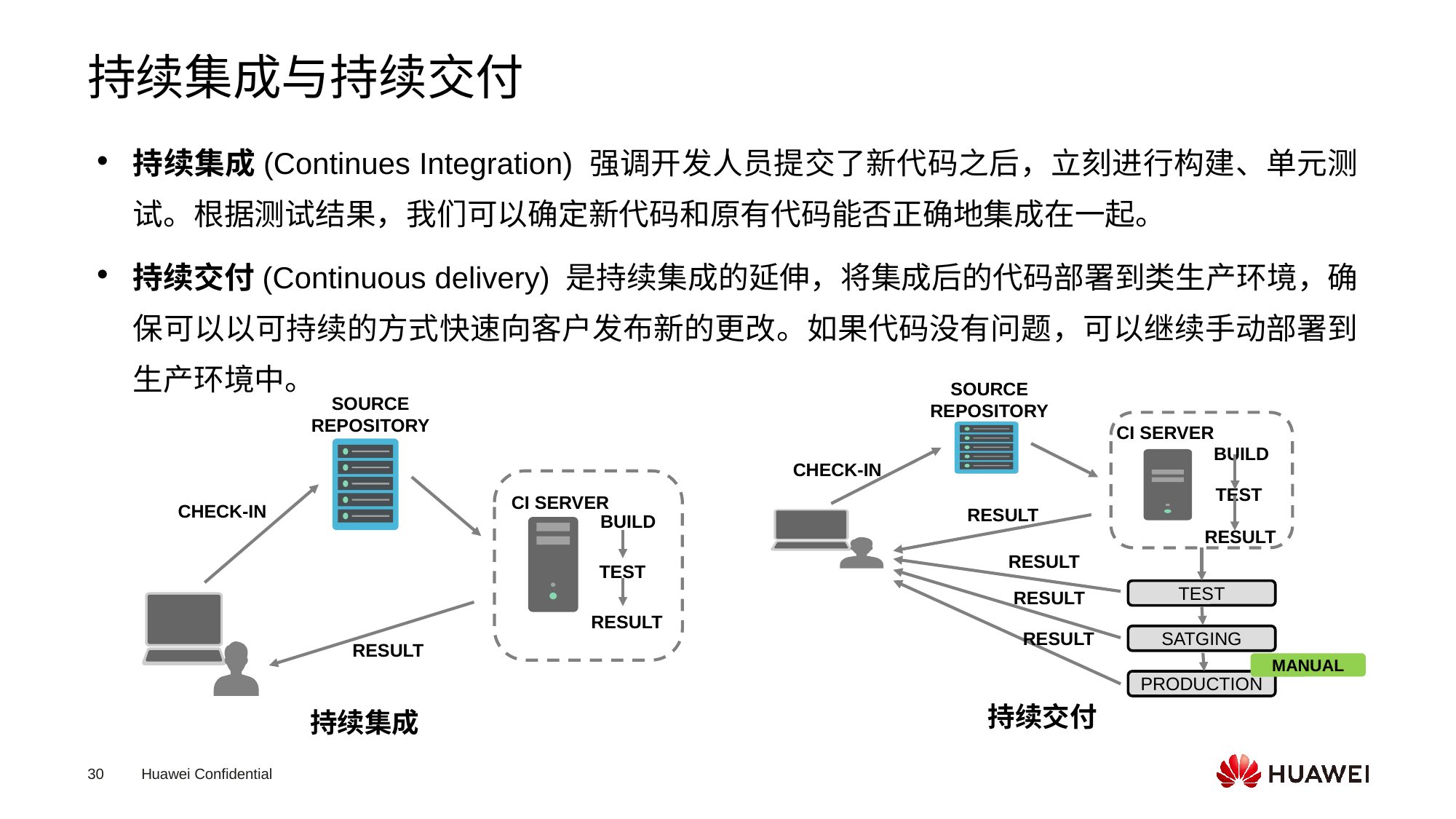

# 持续集成与持续交付
持续集成(Continues Integration) 强调开发人员提交了新代码之后，立刻进行构建、单元测试。根据测试结果，我们可以确定新代码和原有代码能否正确地集成在一起。
持续交付(Continuous delivery) 是持续集成的延伸，将集成后的代码部署到类生产环境，确保可以以可持续的方式快速向客户发布新的更改。如果代码没有问题，可以继续手动部署到生产环境中。
SOURCE
REPOSITORY

CI SERVER

BUILD

CHECK-IN
TEST
RESULT

RESULT

RESULT
TEST
RESULT
RESULT
SATGING
MANUAL
PRODUCTION
SOURCE
REPOSITORY

CI SERVER
CHECK-IN
BUILD

TEST

RESULT
RESULT

持续交付
持续集成